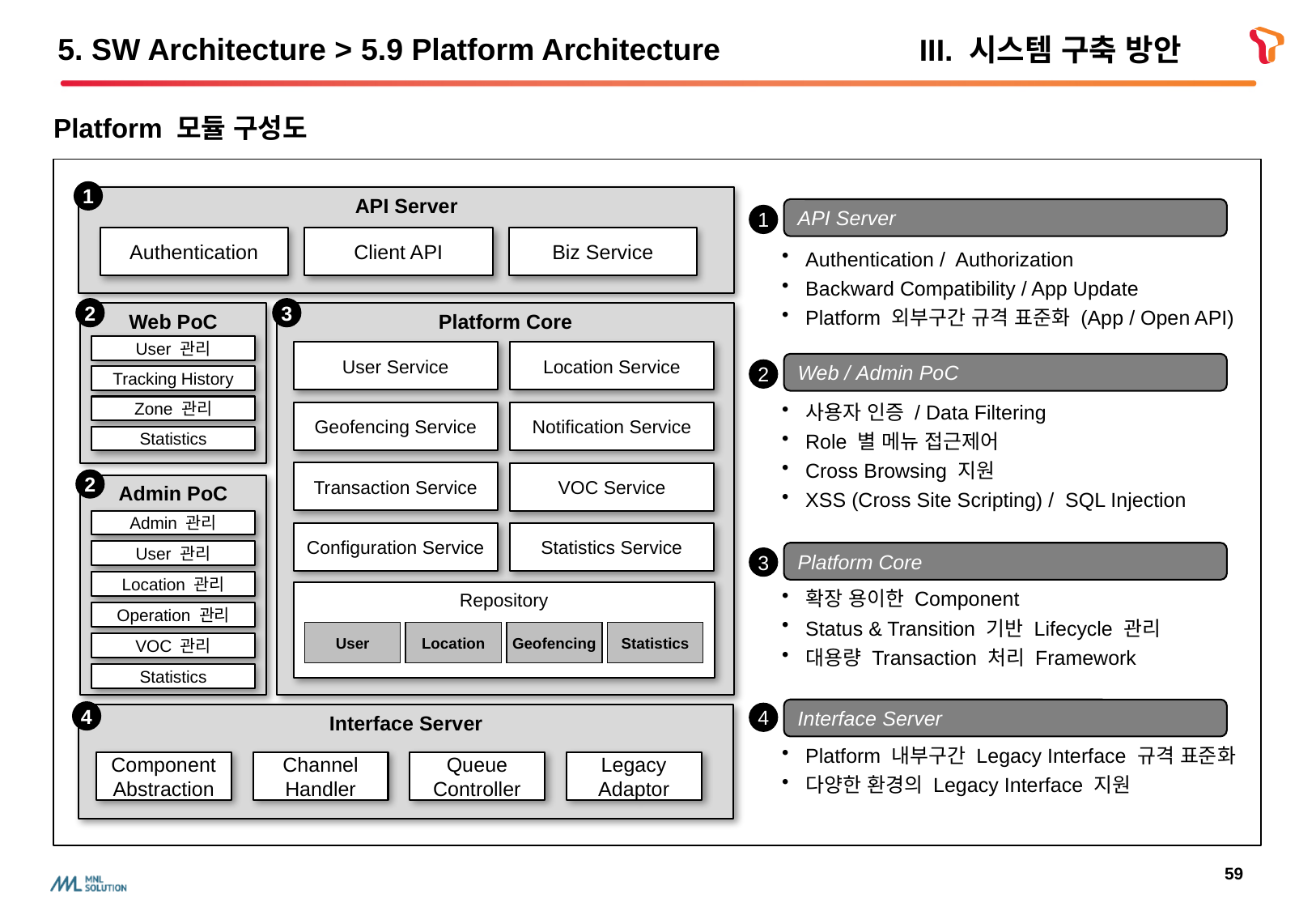

5. SW Architecture > 5.9 Platform Architecture
III. 시스템 구축 방안
Platform 모듈 구성도

1
API Server
API Server
1
Authentication
Client API
Biz Service
Authentication /  Authorization
Backward Compatibility / App Update
Platform 외부구간 규격 표준화 (App / Open API)

2
3
Web PoC
Platform Core
User 관리
User Service
Location Service
Web / Admin PoC
2
Tracking History
Zone 관리
사용자 인증 / Data Filtering
Role 별 메뉴 접근제어
Cross Browsing 지원
XSS (Cross Site Scripting) /  SQL Injection
Geofencing Service
Notification Service
Statistics
Transaction Service
VOC Service
2
Admin PoC
Admin 관리
Configuration Service
Statistics Service
User 관리
Platform Core
3
Location 관리
Repository
확장 용이한 Component
Status & Transition 기반 Lifecycle 관리
대용량 Transaction 처리 Framework
Operation 관리
User
Location
Geofencing
Statistics
VOC 관리
Statistics
Interface Server
4
4
Interface Server
Platform 내부구간 Legacy Interface 규격 표준화
다양한 환경의 Legacy Interface 지원
Component Abstraction
Channel
Handler
Queue
Controller
Legacy
Adaptor